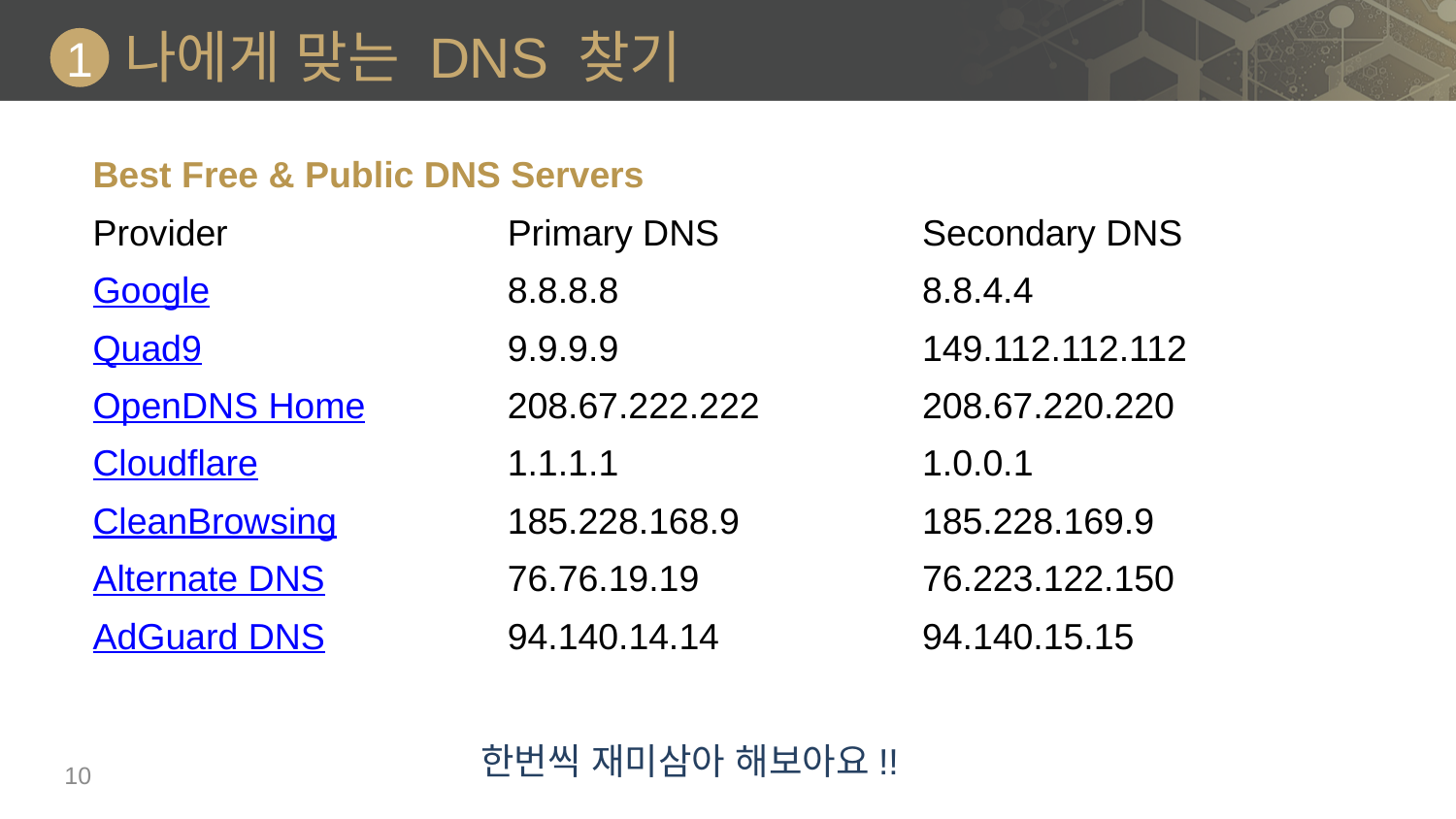

# 나에게 맞는 DNS 찾기
1
| Best Free & Public DNS Servers |  |  |
| --- | --- | --- |
| Provider | Primary DNS | Secondary DNS |
| Google | 8.8.8.8 | 8.8.4.4 |
| Quad9 | 9.9.9.9 | 149.112.112.112 |
| OpenDNS Home | 208.67.222.222 | 208.67.220.220 |
| Cloudflare | 1.1.1.1 | 1.0.0.1 |
| CleanBrowsing | 185.228.168.9 | 185.228.169.9 |
| Alternate DNS | 76.76.19.19 | 76.223.122.150 |
| AdGuard DNS | 94.140.14.14 | 94.140.15.15 |
한번씩 재미삼아 해보아요!!
10